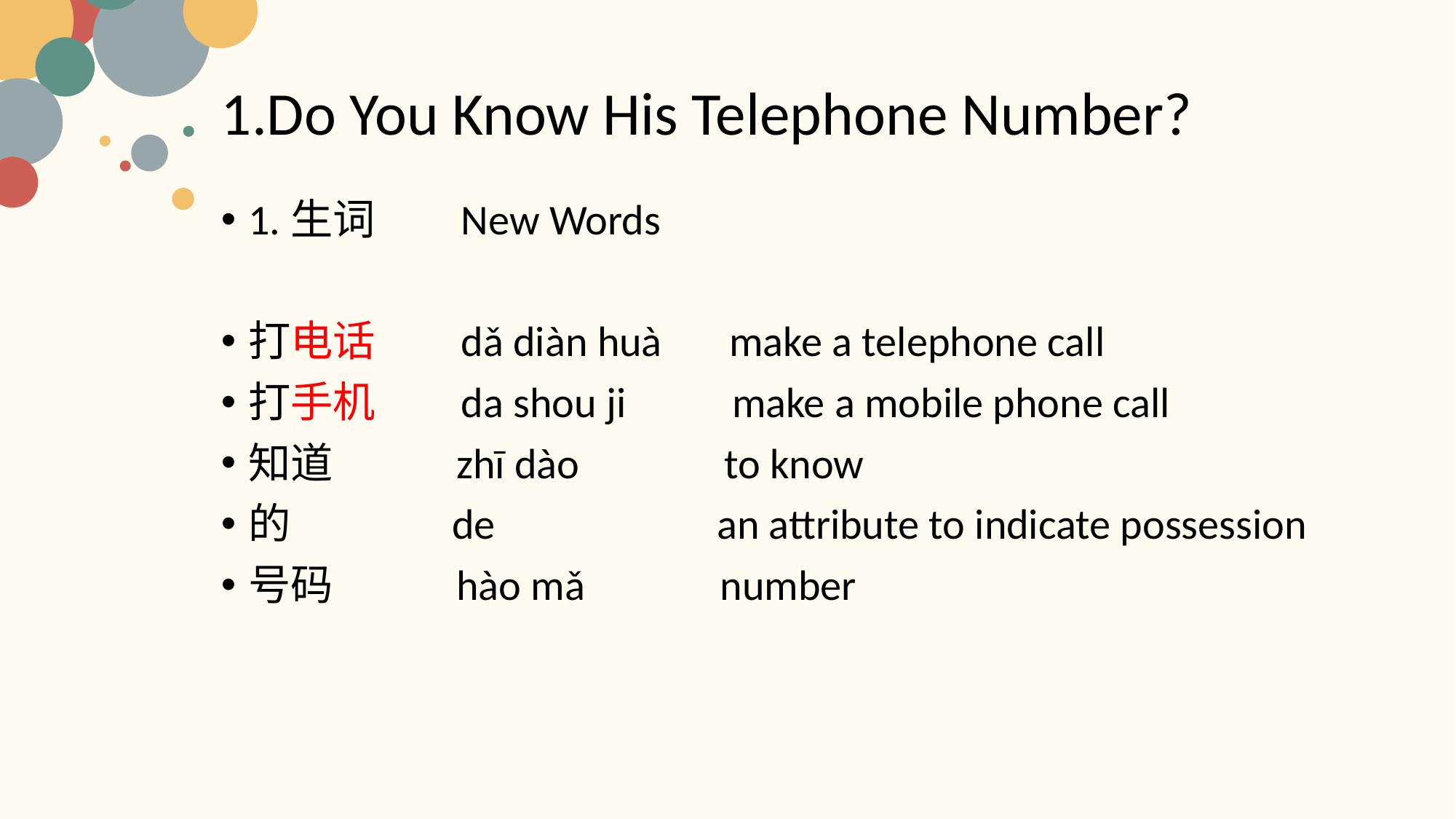

# 1.Do You Know His Telephone Number?
1.生词        New Words

打电话        dǎ diàn huà       make a telephone call
打手机        da shou ji           make a mobile phone call
知道            zhī dào               to know
的                de                       an attribute to indicate possession
号码            hào mǎ              number